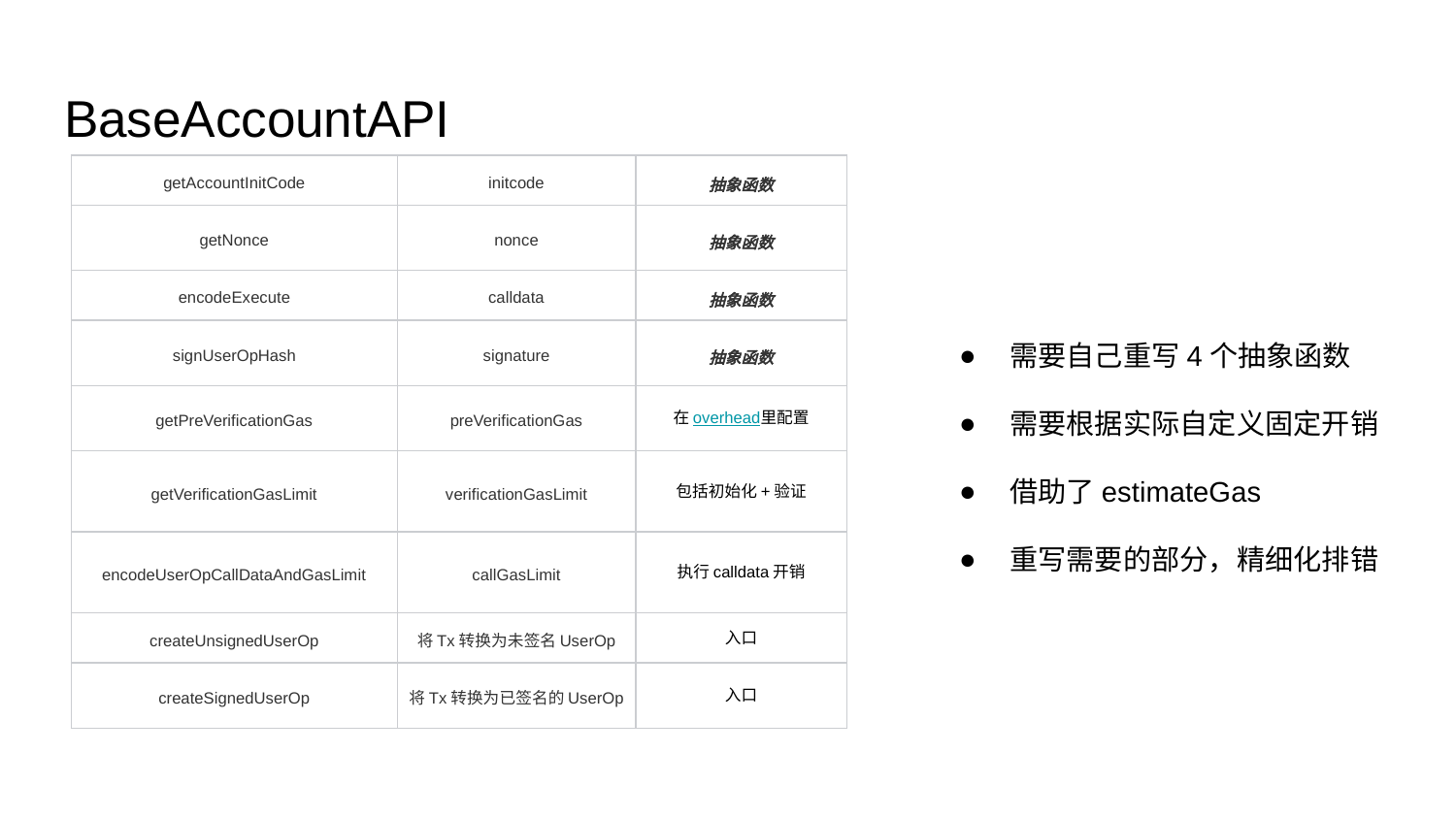

# BaseAccountAPI
| getAccountInitCode | initcode | 抽象函数 |
| --- | --- | --- |
| getNonce | nonce | 抽象函数 |
| encodeExecute | calldata | 抽象函数 |
| signUserOpHash | signature | 抽象函数 |
| getPreVerificationGas | preVerificationGas | 在overhead里配置 |
| getVerificationGasLimit | verificationGasLimit | 包括初始化+验证 |
| encodeUserOpCallDataAndGasLimit | callGasLimit | 执行calldata开销 |
| createUnsignedUserOp | 将Tx转换为未签名UserOp | 入口 |
| createSignedUserOp | 将Tx转换为已签名的UserOp | 入口 |
需要自己重写4个抽象函数
需要根据实际自定义固定开销
借助了estimateGas
重写需要的部分，精细化排错